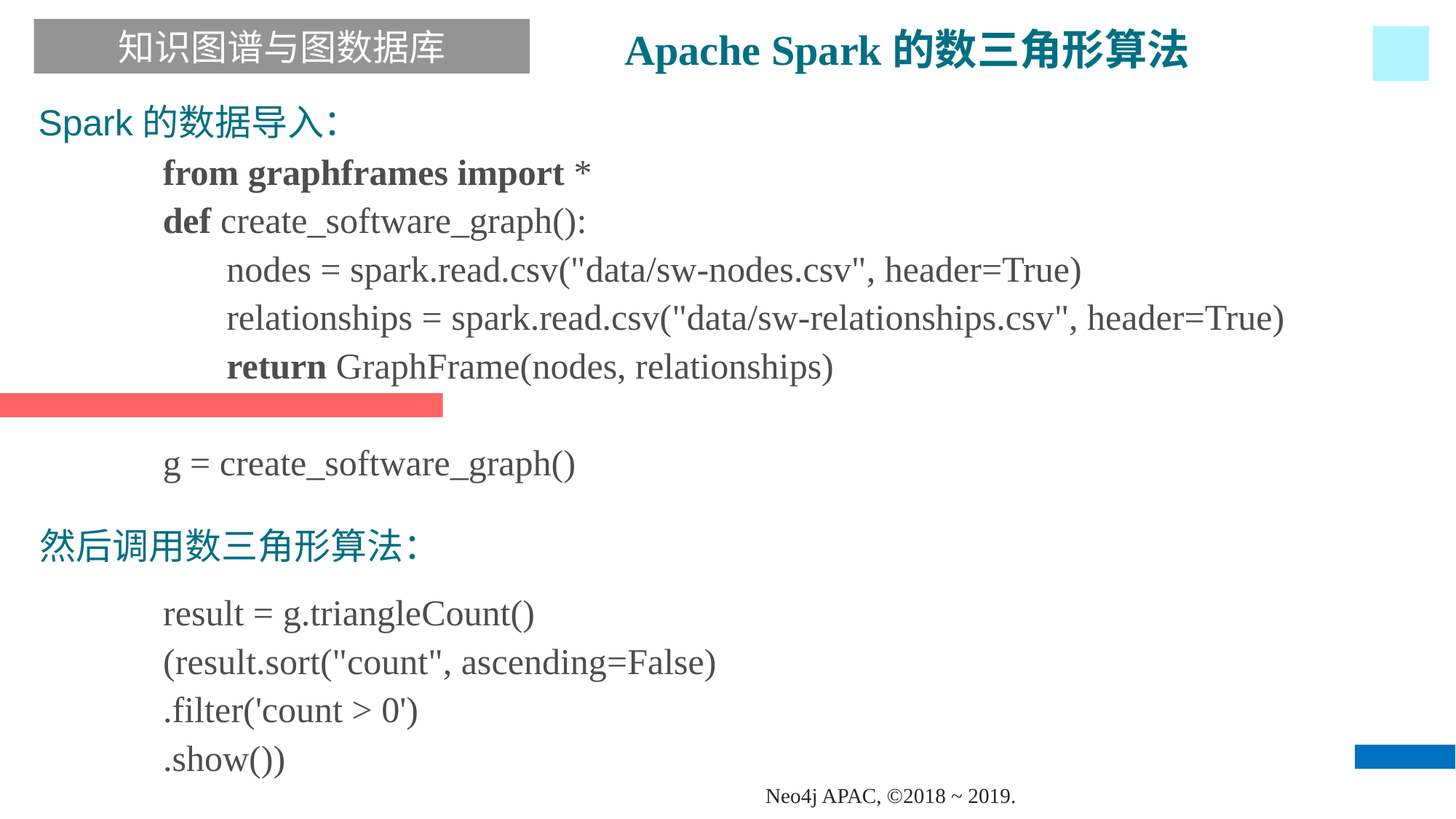

Apache Spark的数三角形算法
知识图谱与图数据库

Spark的数据导入：
from graphframes import *
def create_software_graph():
       nodes = spark.read.csv("data/sw-nodes.csv", header=True)
       relationships = spark.read.csv("data/sw-relationships.csv", header=True)
       return GraphFrame(nodes, relationships)

g = create_software_graph()
然后调用数三角形算法：
result = g.triangleCount()
(result.sort("count", ascending=False)
.filter('count > 0')
.show())